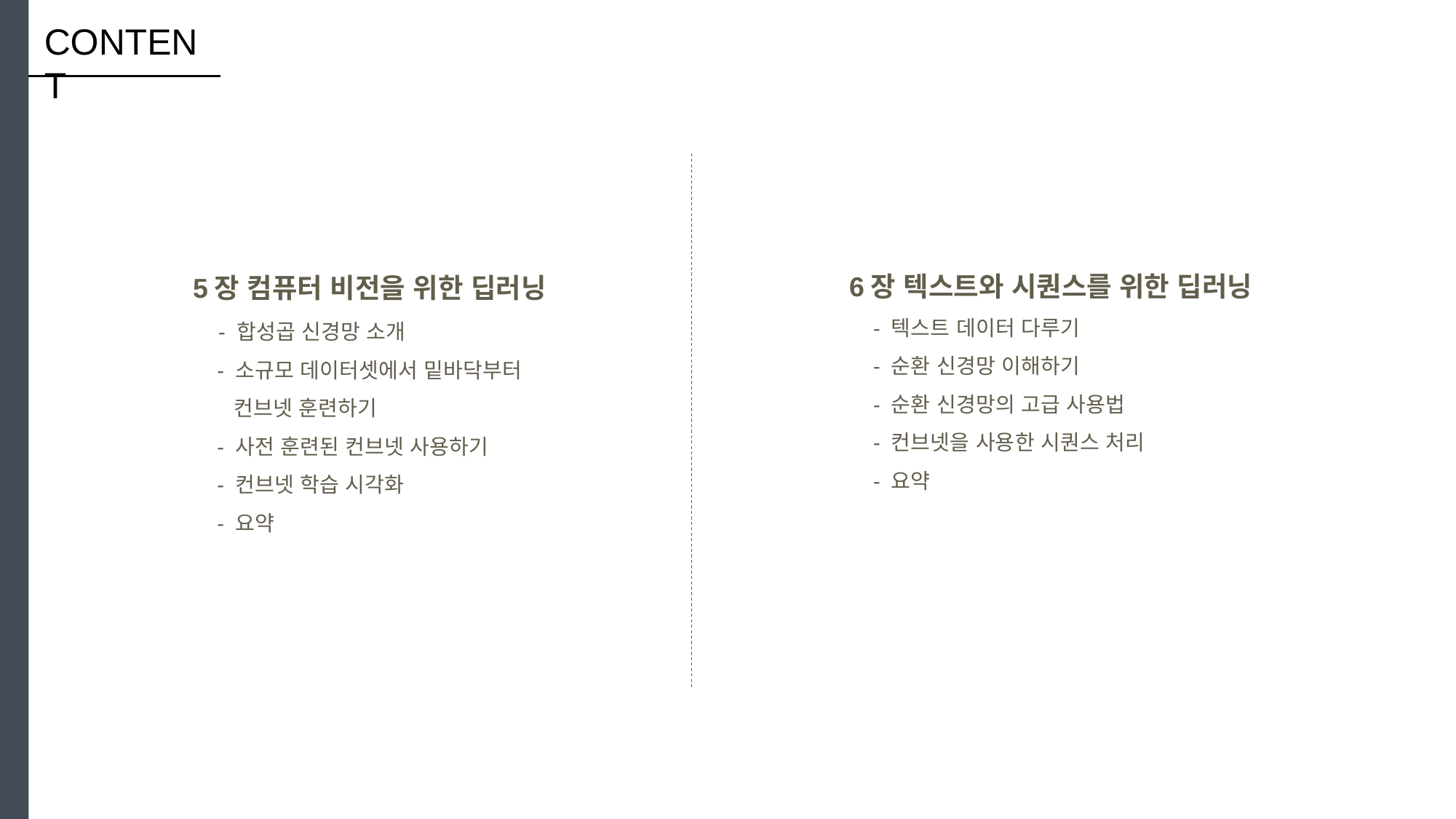

CONTENT
6장 텍스트와 시퀀스를 위한 딥러닝
    - 텍스트 데이터 다루기
    - 순환 신경망 이해하기
    - 순환 신경망의 고급 사용법
    - 컨브넷을 사용한 시퀀스 처리
    - 요약
5장 컴퓨터 비전을 위한 딥러닝
    - 합성곱 신경망 소개
    - 소규모 데이터셋에서 밑바닥부터
      컨브넷 훈련하기
    - 사전 훈련된 컨브넷 사용하기
    - 컨브넷 학습 시각화
    - 요약